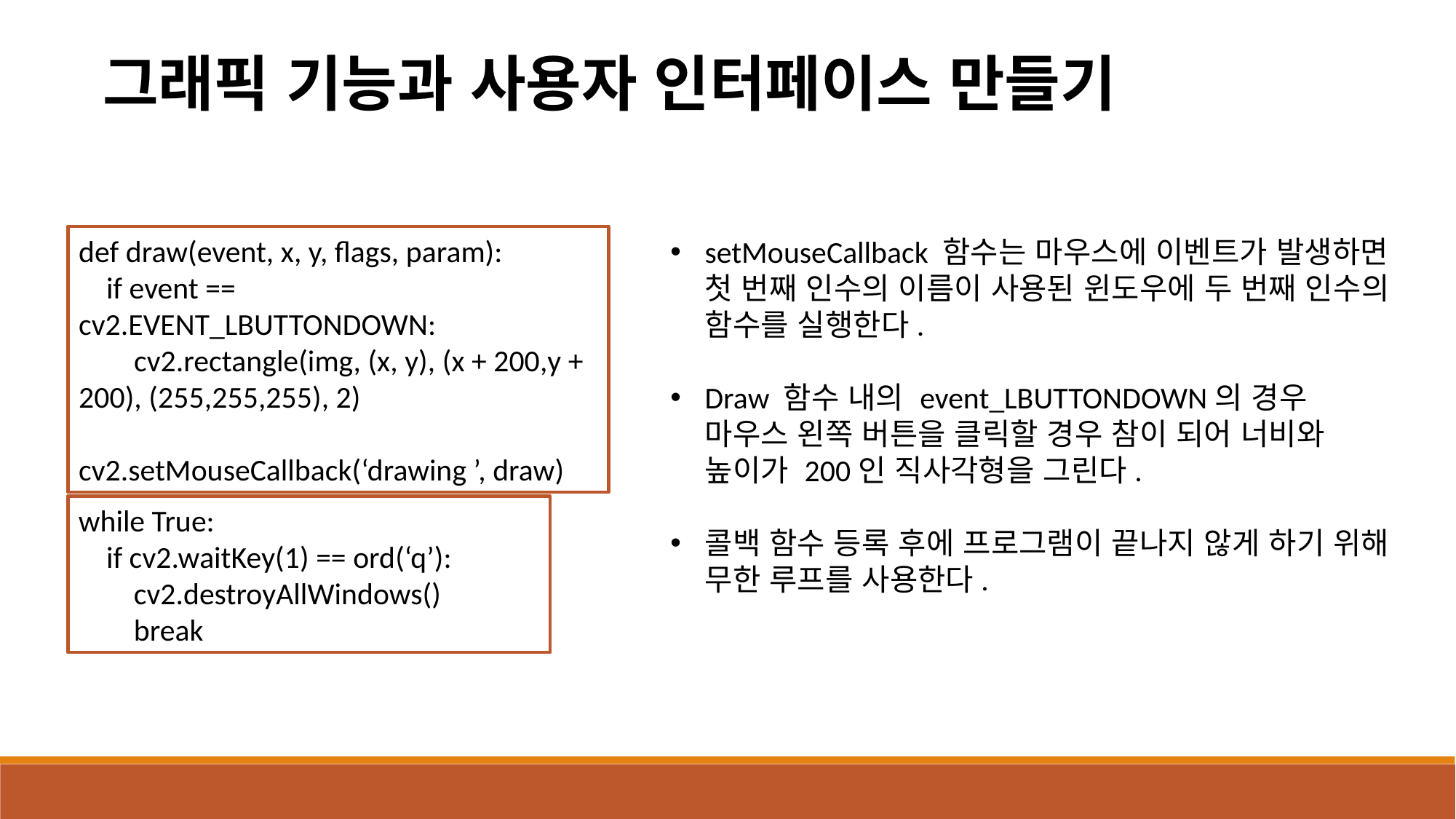

그래픽 기능과 사용자 인터페이스 만들기
def draw(event, x, y, flags, param):
    if event == cv2.EVENT_LBUTTONDOWN:
        cv2.rectangle(img, (x, y), (x + 200,y + 200), (255,255,255), 2)

cv2.setMouseCallback(‘drawing ’, draw)
setMouseCallback 함수는 마우스에 이벤트가 발생하면 첫 번째 인수의 이름이 사용된 윈도우에 두 번째 인수의 함수를 실행한다.

Draw 함수 내의 event_LBUTTONDOWN의 경우 마우스 왼쪽 버튼을 클릭할 경우 참이 되어 너비와 높이가 200인 직사각형을 그린다.

콜백 함수 등록 후에 프로그램이 끝나지 않게 하기 위해 무한 루프를 사용한다.
while True:
    if cv2.waitKey(1) == ord(‘q’):
        cv2.destroyAllWindows()
        break